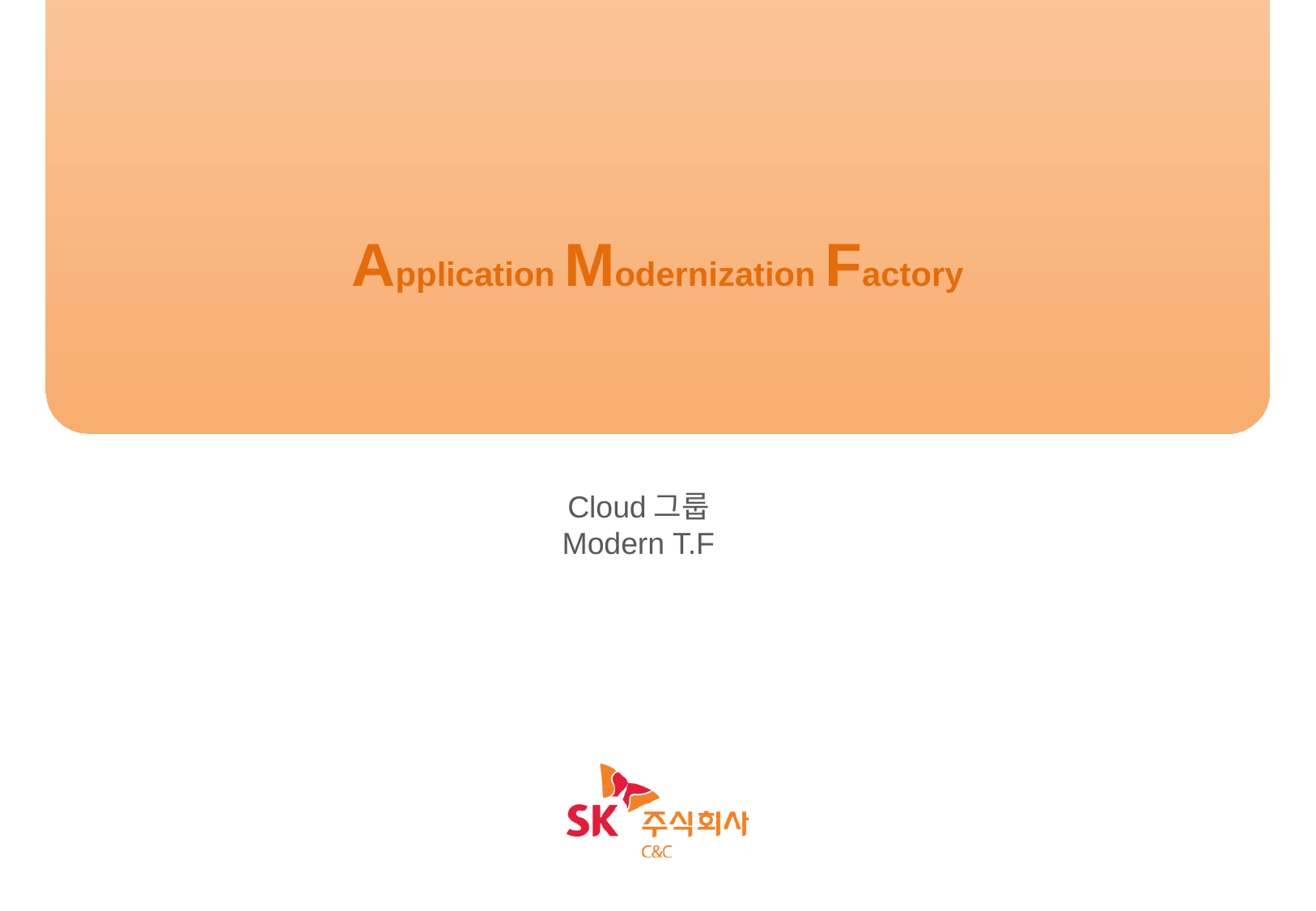

Application Modernization Factory
ZCP활용 PaaS 소개
Cloud그룹
Modern T.F